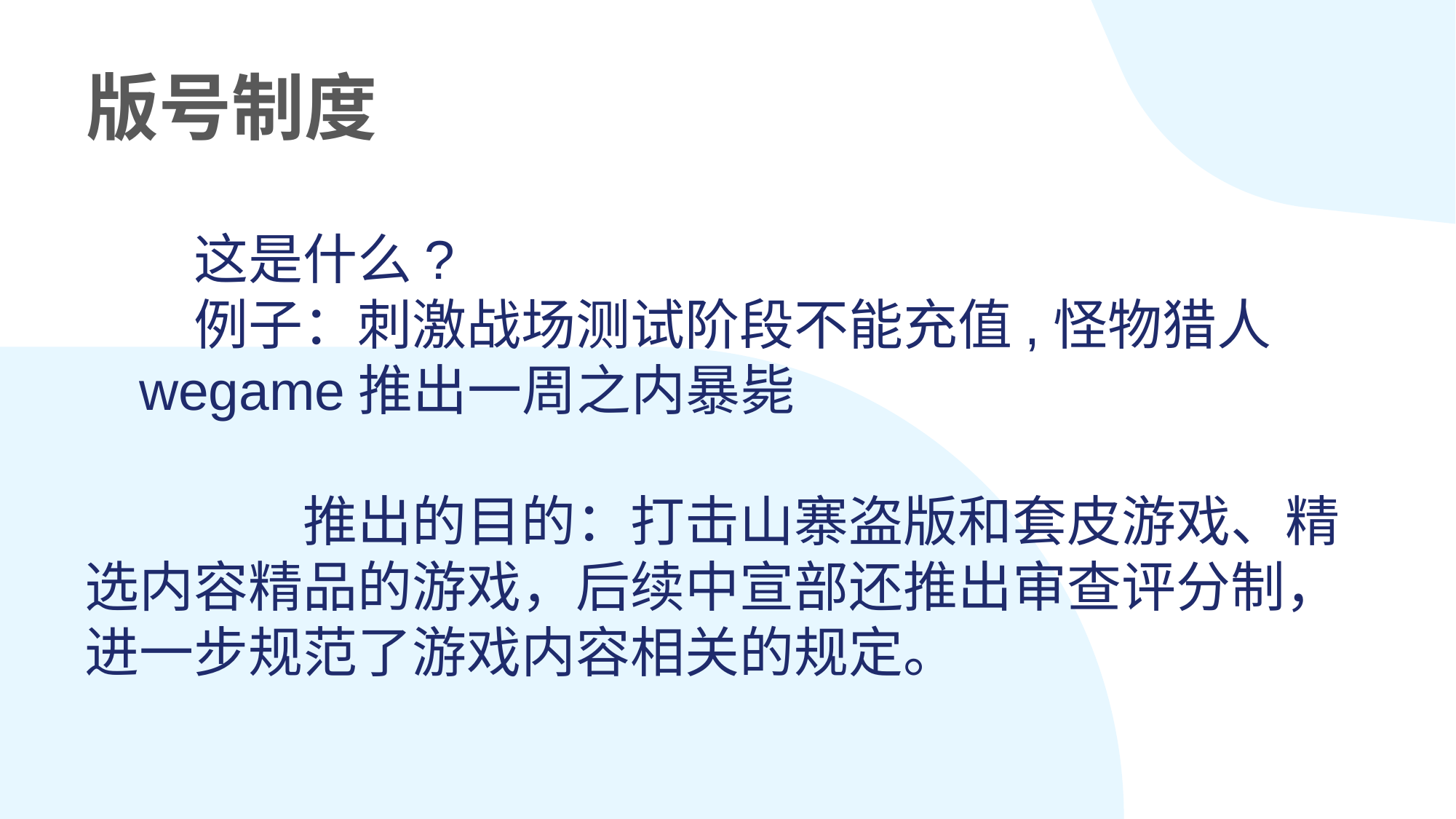

版号制度
    	这是什么?
例子：刺激战场测试阶段不能充值,怪物猎人wegame推出一周之内暴毙

     	推出的目的：打击山寨盗版和套皮游戏、精选内容精品的游戏，后续中宣部还推出审查评分制，进一步规范了游戏内容相关的规定。